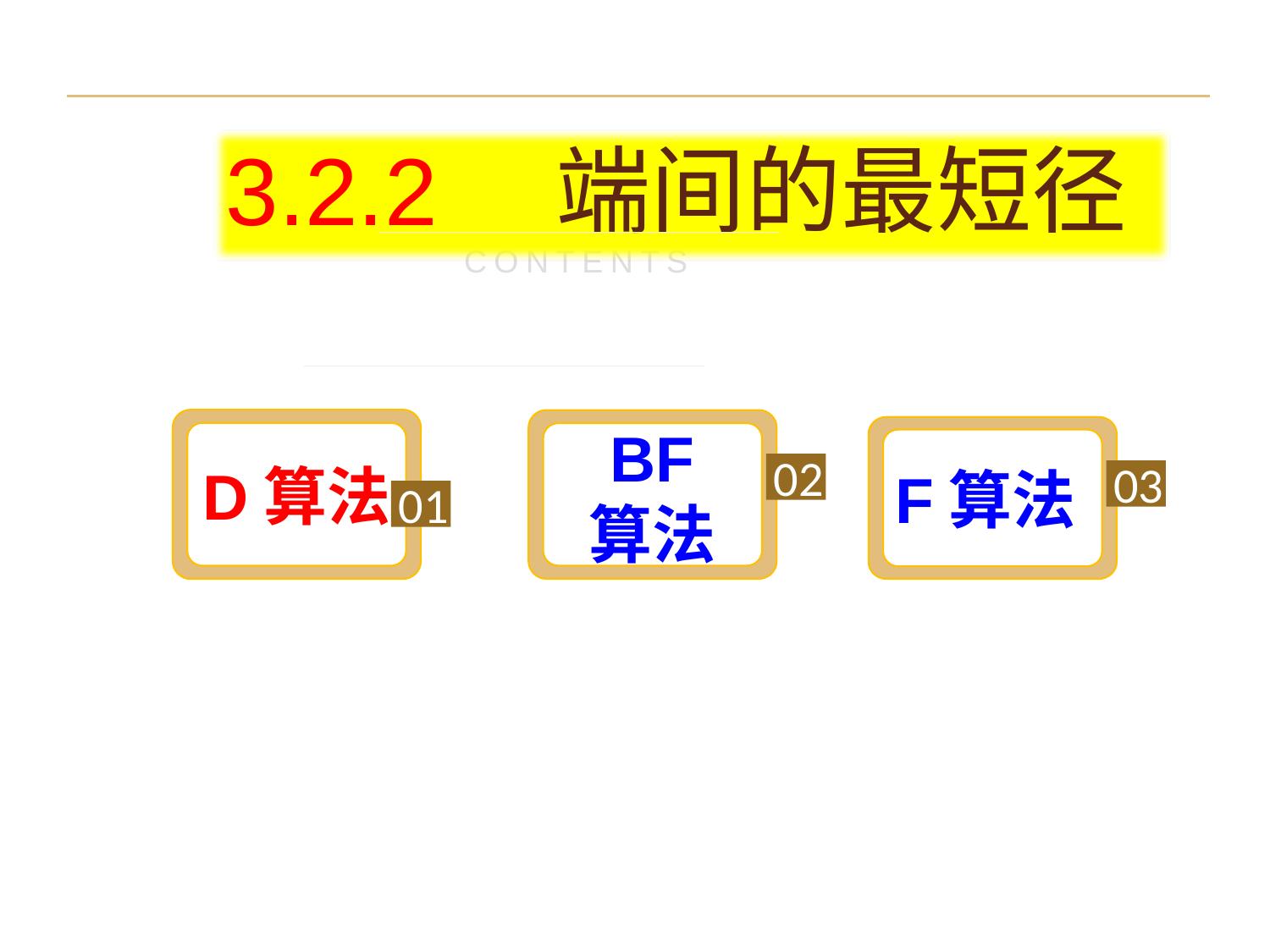

3.2.2　端间的最短径
CONTENTS
D算法
BF
算法
F算法
02
03
01